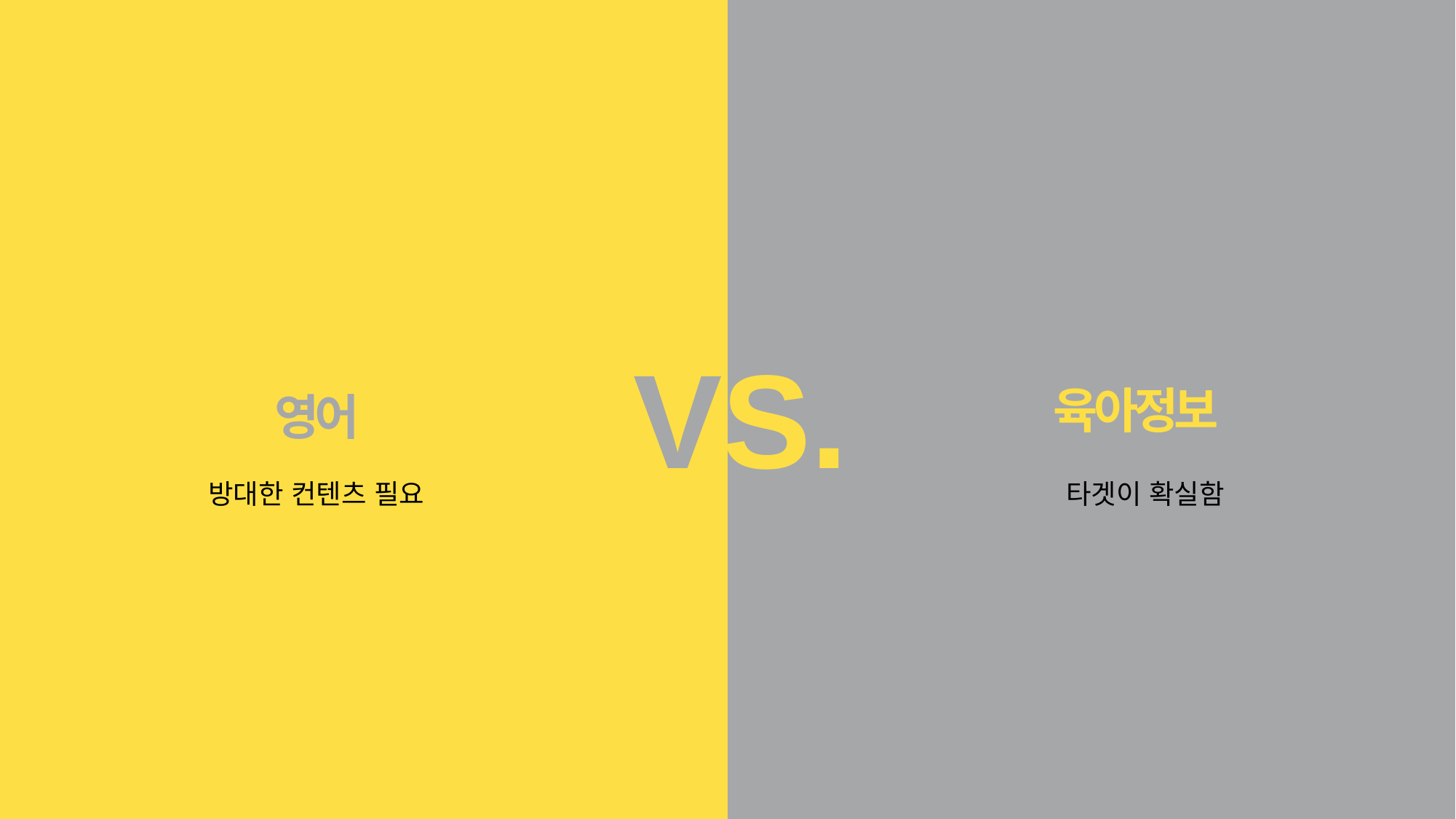

VS.
육아정보
영어
방대한 컨텐츠 필요
타겟이 확실함